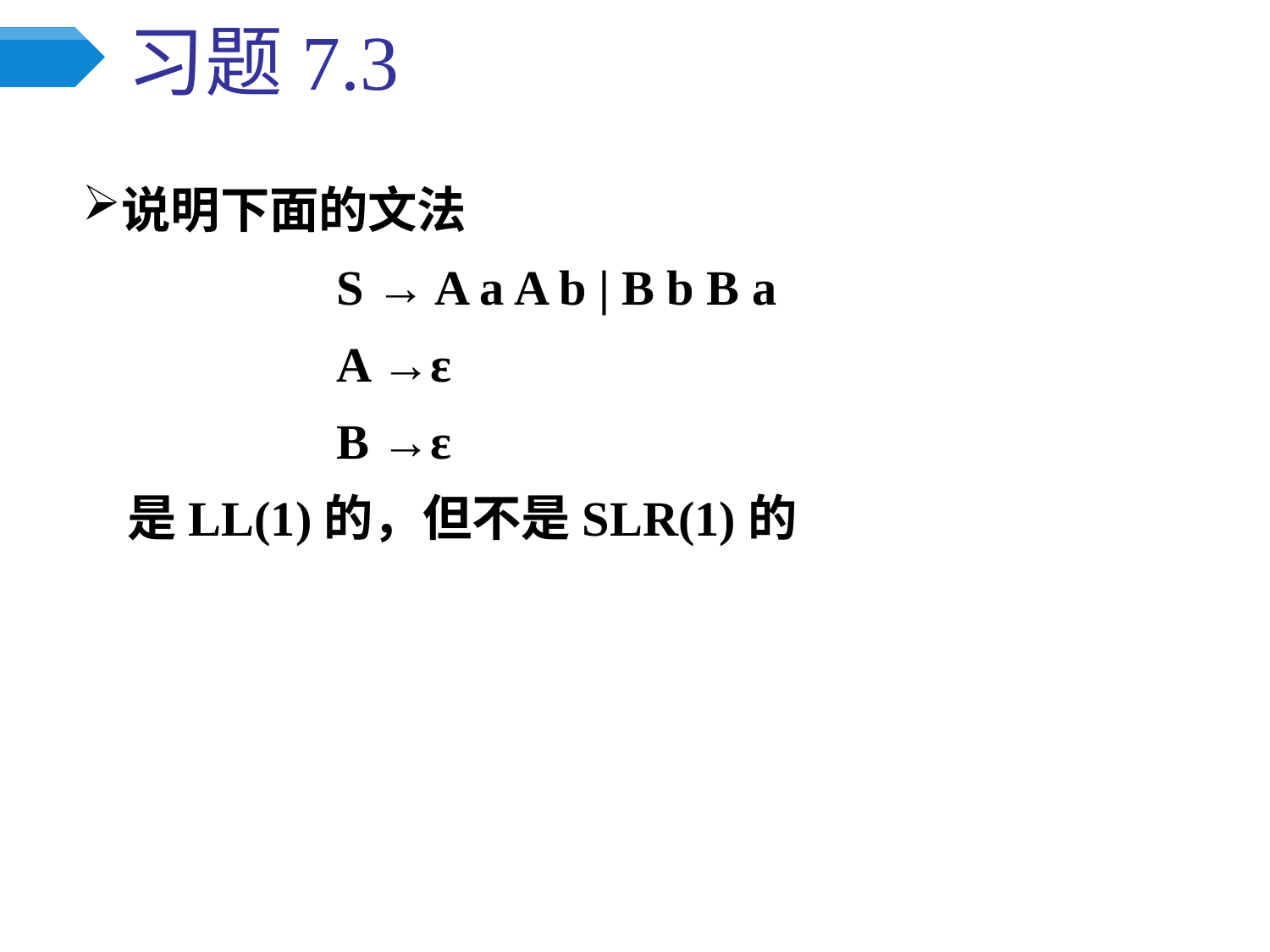

# 习题7.3
说明下面的文法
		S → A a A b | B b B a
		A →ε
		B →ε
   是LL(1)的，但不是SLR(1)的